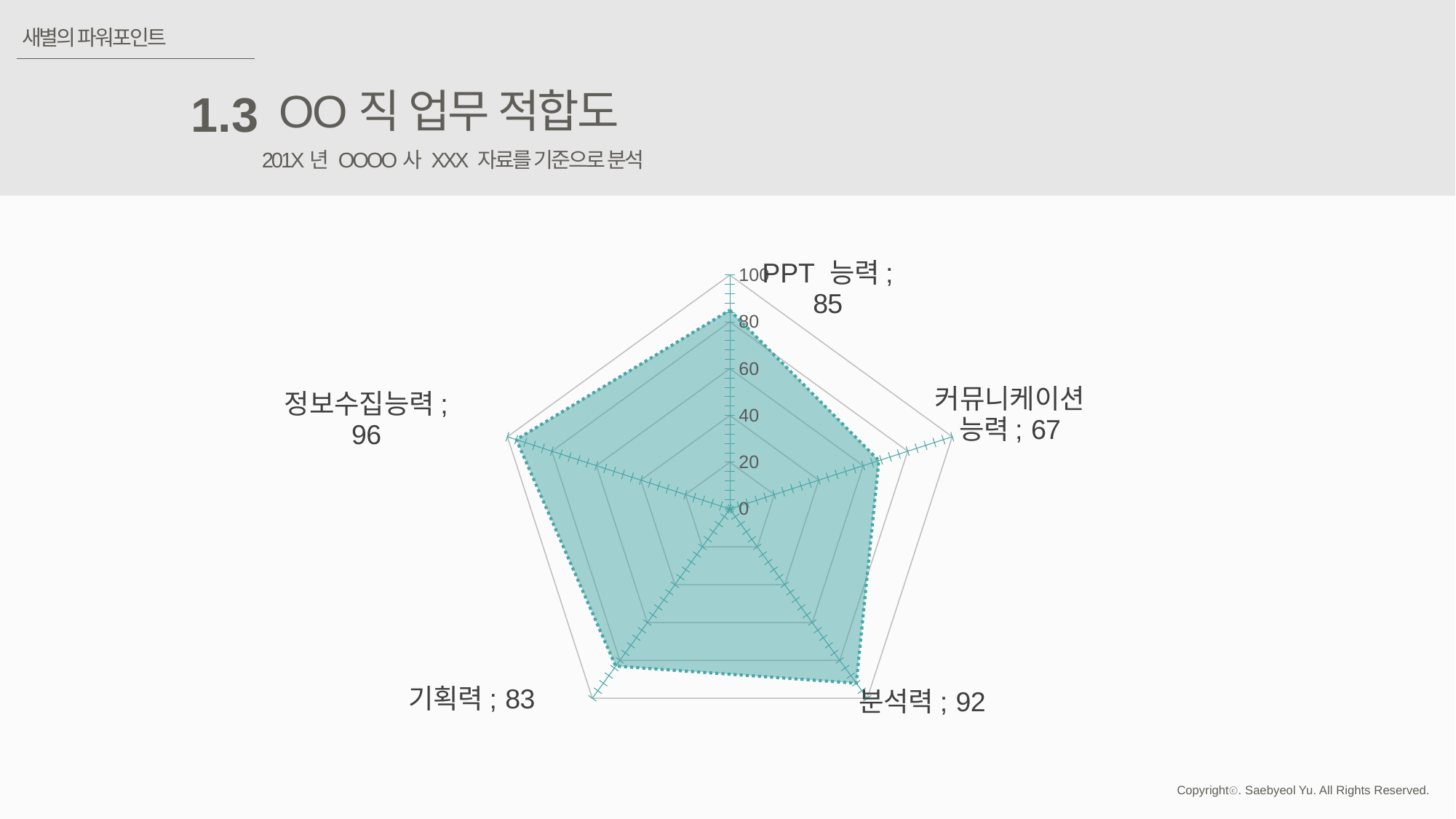

새별의 파워포인트
OO직 업무 적합도
1.3
201X년 OOOO사 XXX 자료를 기준으로 분석

### Chart

| Category | 계열 1 |
|---|---|
| PPT 능력 | 85.0 |
| 커뮤니케이션 능력 | 67.0 |
| 분석력 | 92.0 |
| 기획력 | 83.0 |
| 정보수집능력 | 96.0 |